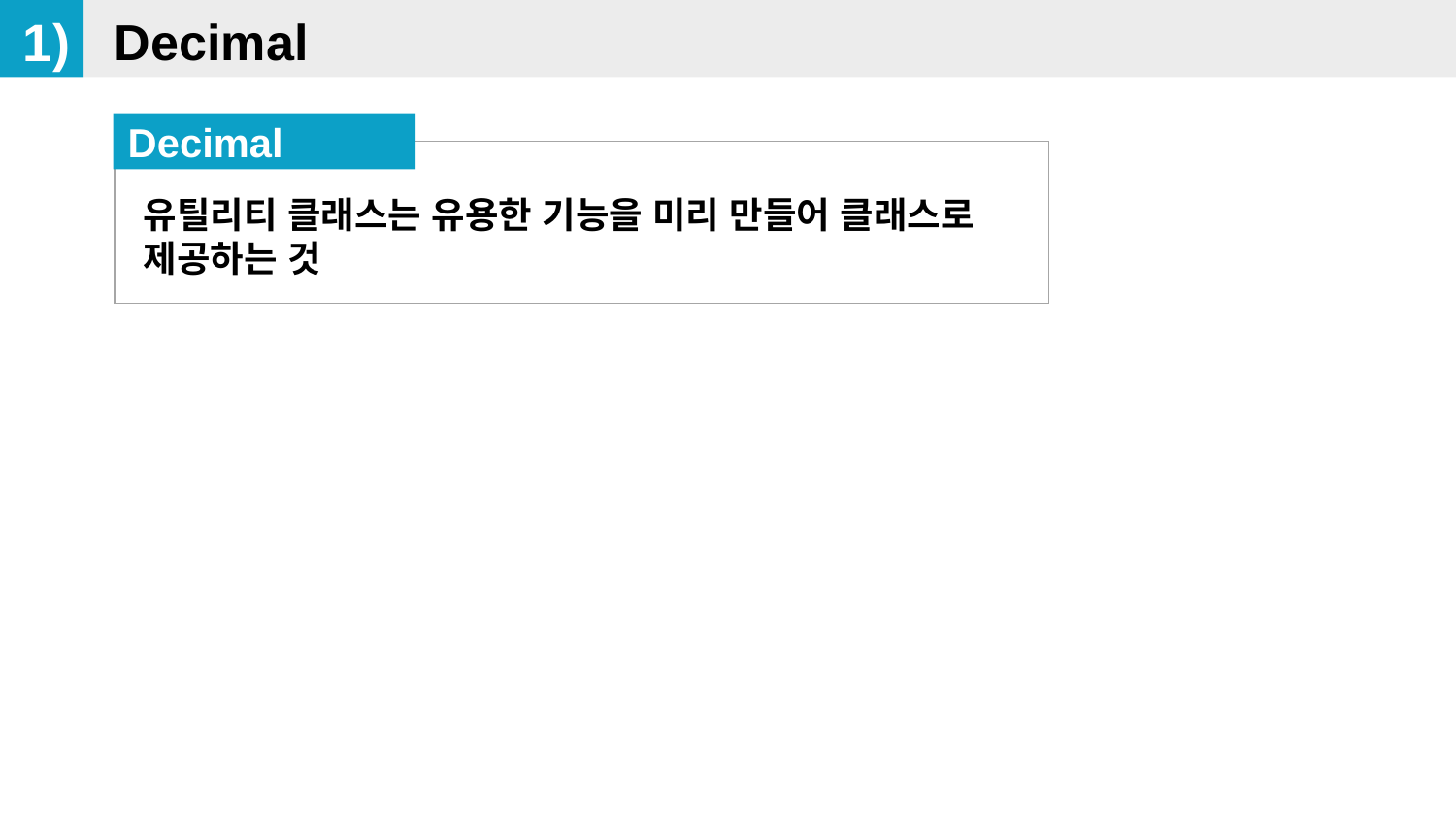

1)
Decimal
Decimal
유틸리티 클래스는 유용한 기능을 미리 만들어 클래스로 제공하는 것